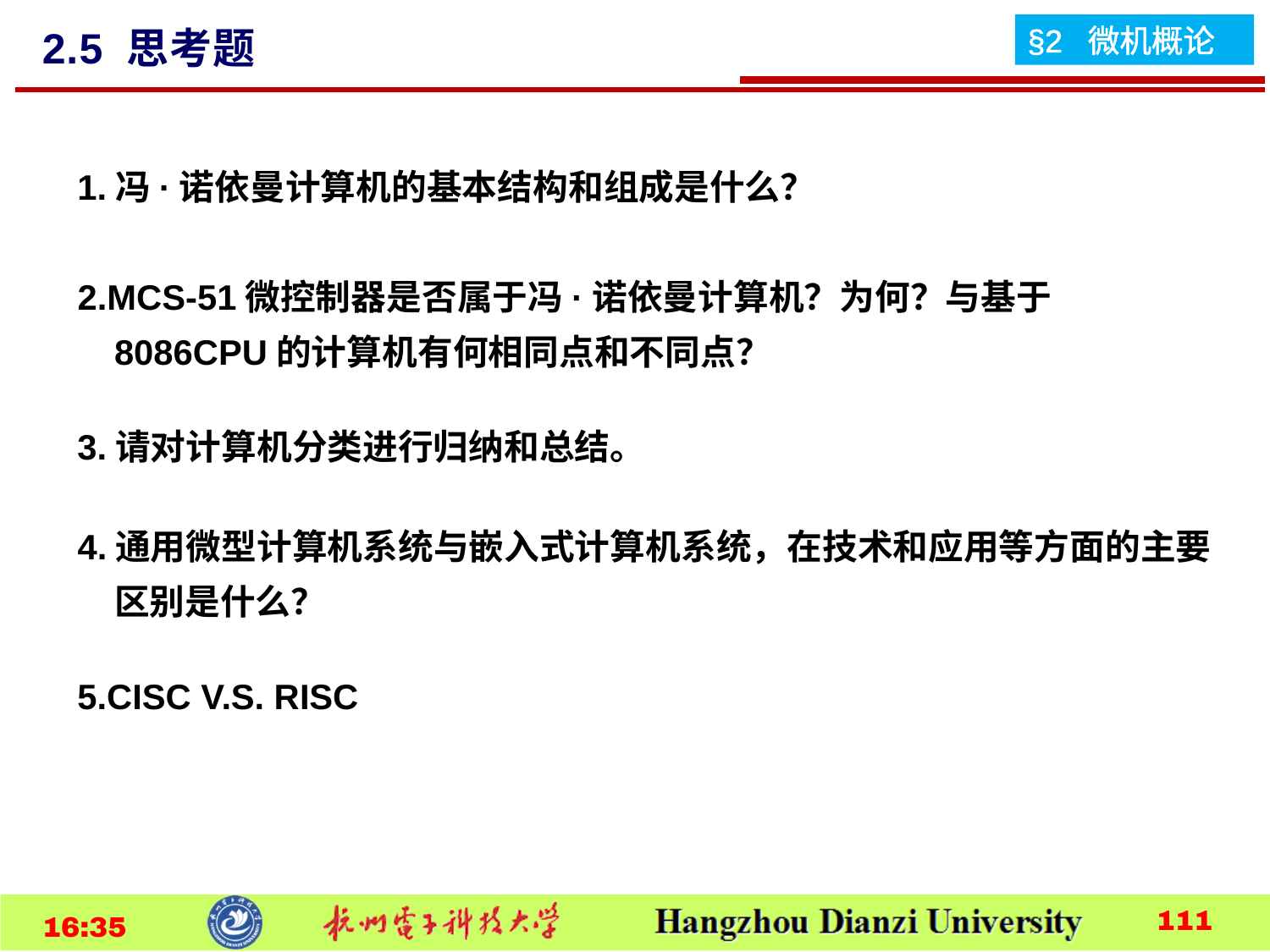

2.5 思考题

1.冯·诺依曼计算机的基本结构和组成是什么？
2.MCS-51微控制器是否属于冯·诺依曼计算机？为何？与基于8086CPU的计算机有何相同点和不同点？
3.请对计算机分类进行归纳和总结。
4.通用微型计算机系统与嵌入式计算机系统，在技术和应用等方面的主要区别是什么？
5.CISC V.S. RISC